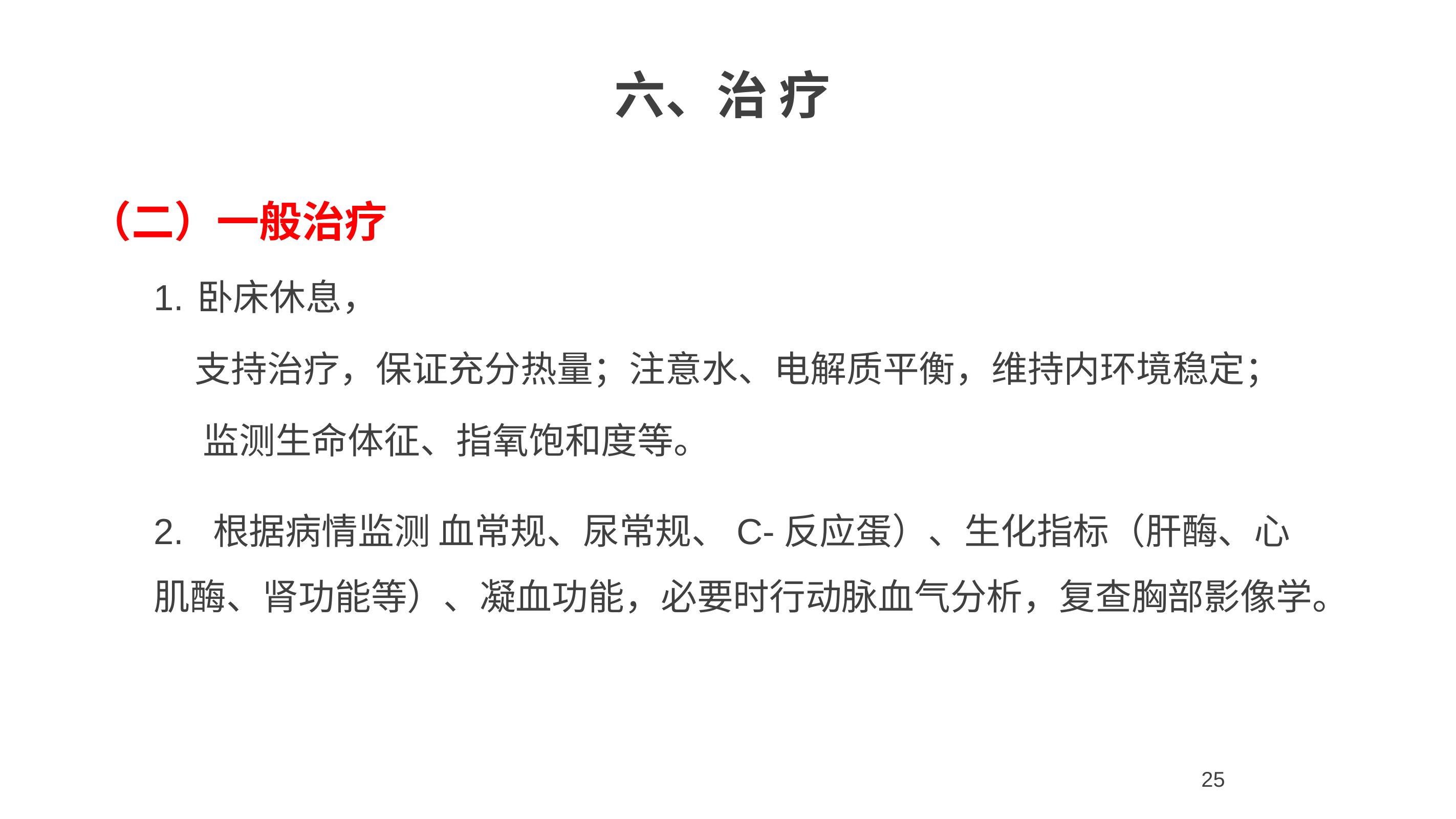

六、治 疗
（二）一般治疗
卧床休息，
    支持治疗，保证充分热量；注意水、电解质平衡，维持内环境稳定；
     监测生命体征、指氧饱和度等。
2.  根据病情监测 血常规、尿常规、C-反应蛋）、生化指标（肝酶、心肌酶、肾功能等）、凝血功能，必要时行动脉血气分析，复查胸部影像学。

25